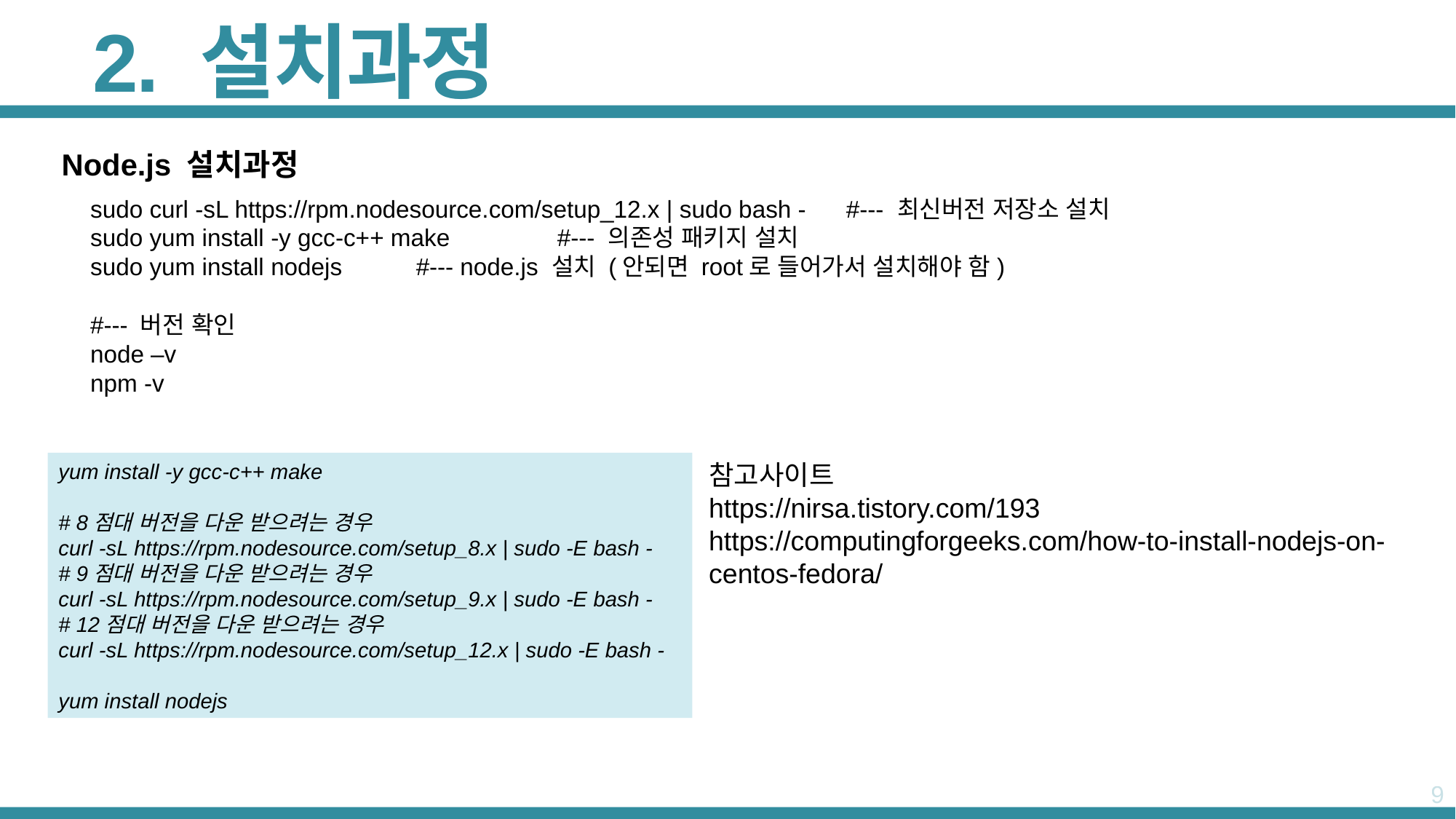

# 2. 설치과정
Node.js 설치과정
sudo curl -sL https://rpm.nodesource.com/setup_12.x | sudo bash -      #--- 최신버전 저장소 설치
sudo yum install -y gcc-c++ make                #--- 의존성 패키지 설치
sudo yum install nodejs           #--- node.js 설치 (안되면 root로 들어가서 설치해야 함)

#--- 버전 확인
node –v
npm -v
yum install -y gcc-c++ make

# 8점대 버전을 다운 받으려는 경우
curl -sL https://rpm.nodesource.com/setup_8.x | sudo -E bash -
# 9점대 버전을 다운 받으려는 경우
curl -sL https://rpm.nodesource.com/setup_9.x | sudo -E bash -
# 12점대 버전을 다운 받으려는 경우
curl -sL https://rpm.nodesource.com/setup_12.x | sudo -E bash -

yum install nodejs
참고사이트
https://nirsa.tistory.com/193
https://computingforgeeks.com/how-to-install-nodejs-on-centos-fedora/
9